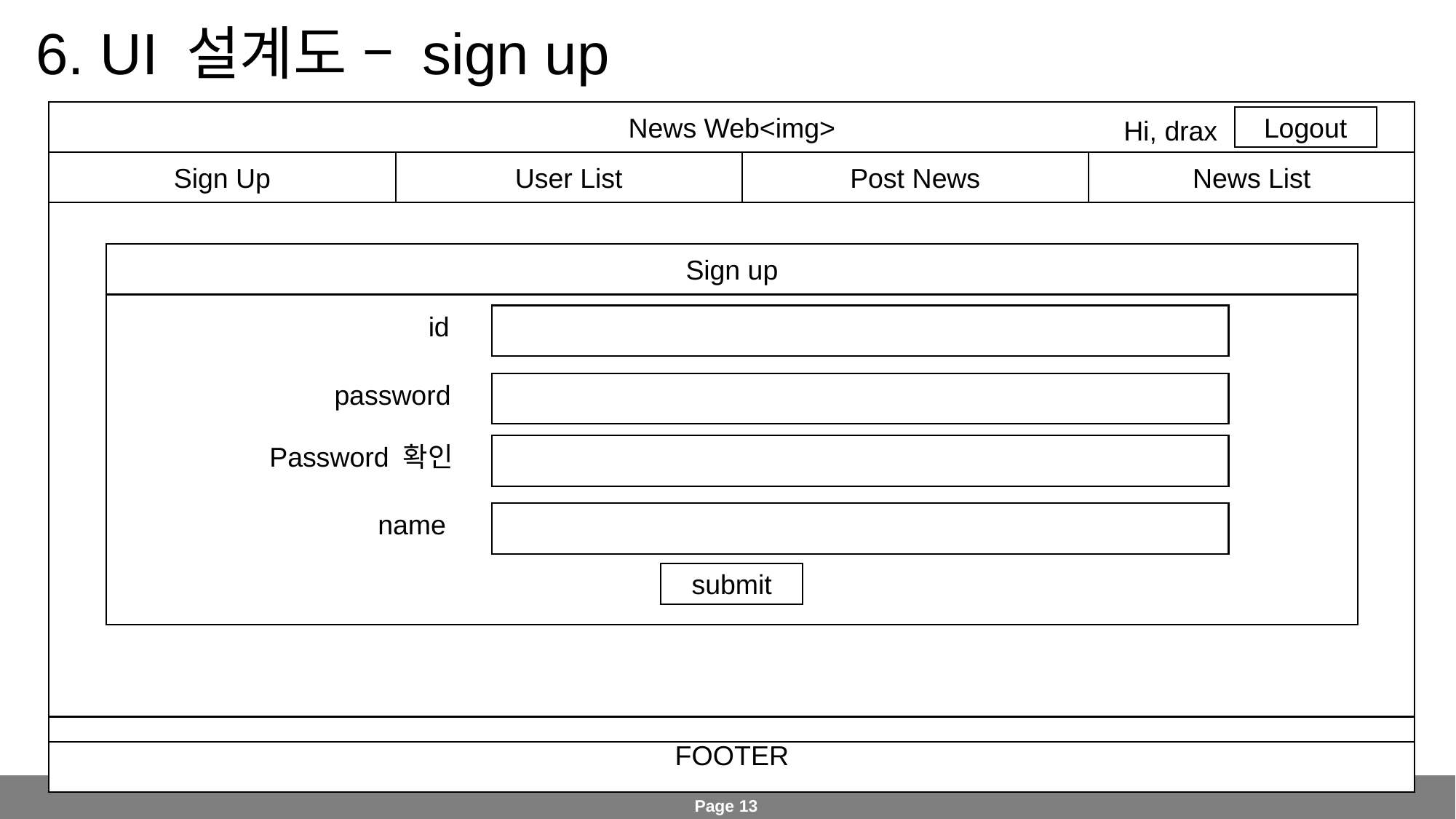

# 6. UI 설계도 – sign up

News Web<img>
Logout
Hi, drax
Sign Up
User List
Post News
News List

Sign up
id

password

Password 확인

name

submit
FOOTER